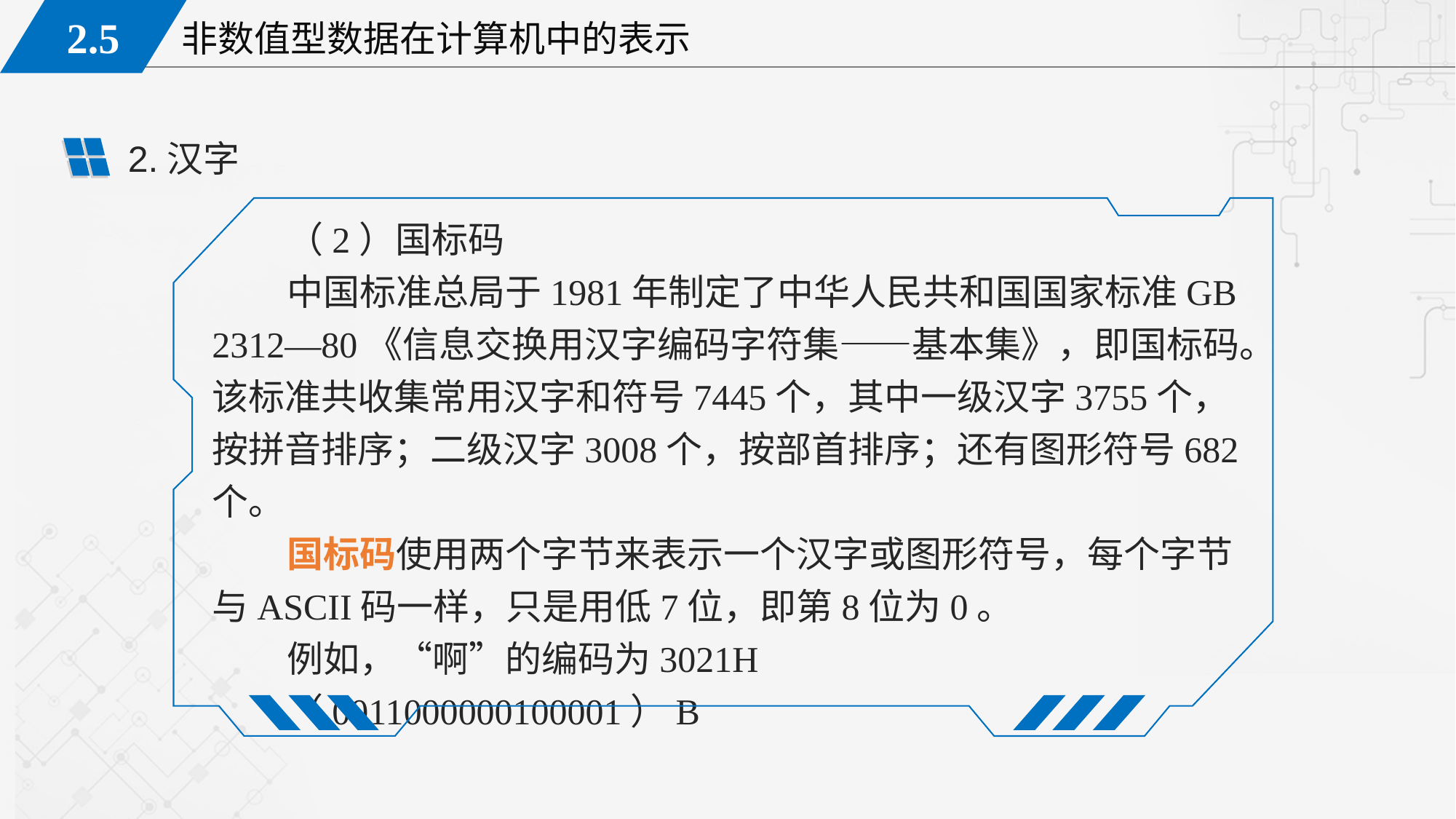

2.汉字

（2）国标码
中国标准总局于1981年制定了中华人民共和国国家标准GB 2312—80《信息交换用汉字编码字符集——基本集》，即国标码。该标准共收集常用汉字和符号7445个，其中一级汉字3755个，按拼音排序；二级汉字3008个，按部首排序；还有图形符号682个。
国标码使用两个字节来表示一个汉字或图形符号，每个字节与ASCII码一样，只是用低7位，即第8位为0。
例如，“啊”的编码为3021H
（0011000000100001）B